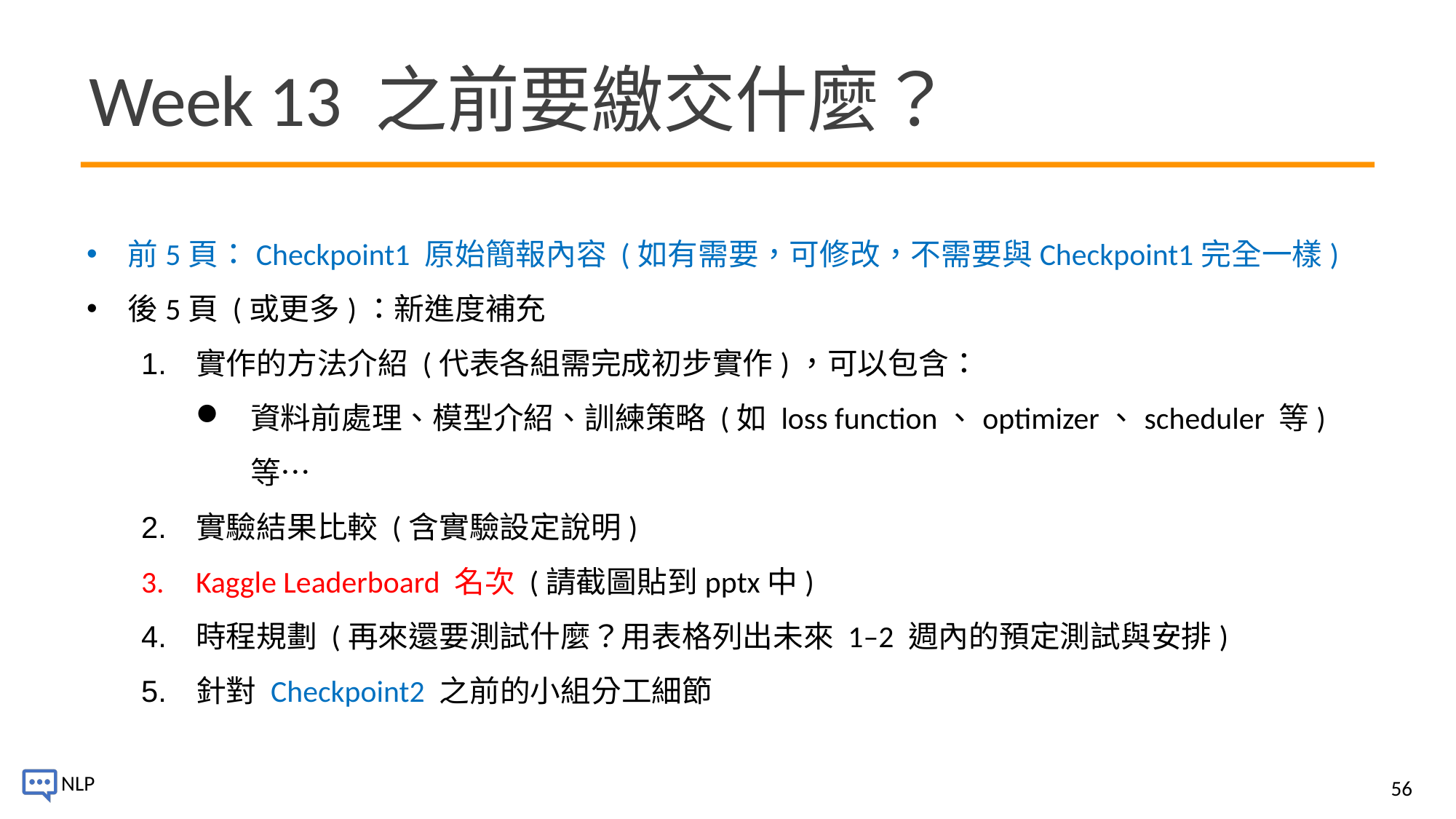

# Week 13 之前要繳交什麼？
前5頁：Checkpoint1 原始簡報內容 (如有需要，可修改，不需要與Checkpoint1完全一樣)
後5頁 (或更多)：新進度補充
實作的方法介紹 (代表各組需完成初步實作)，可以包含：
資料前處理、模型介紹、訓練策略 (如 loss function、optimizer、scheduler 等) 等…
實驗結果比較 (含實驗設定說明)
Kaggle Leaderboard 名次 (請截圖貼到pptx中)
時程規劃 (再來還要測試什麼？用表格列出未來 1–2 週內的預定測試與安排)
針對 Checkpoint2 之前的小組分工細節
56